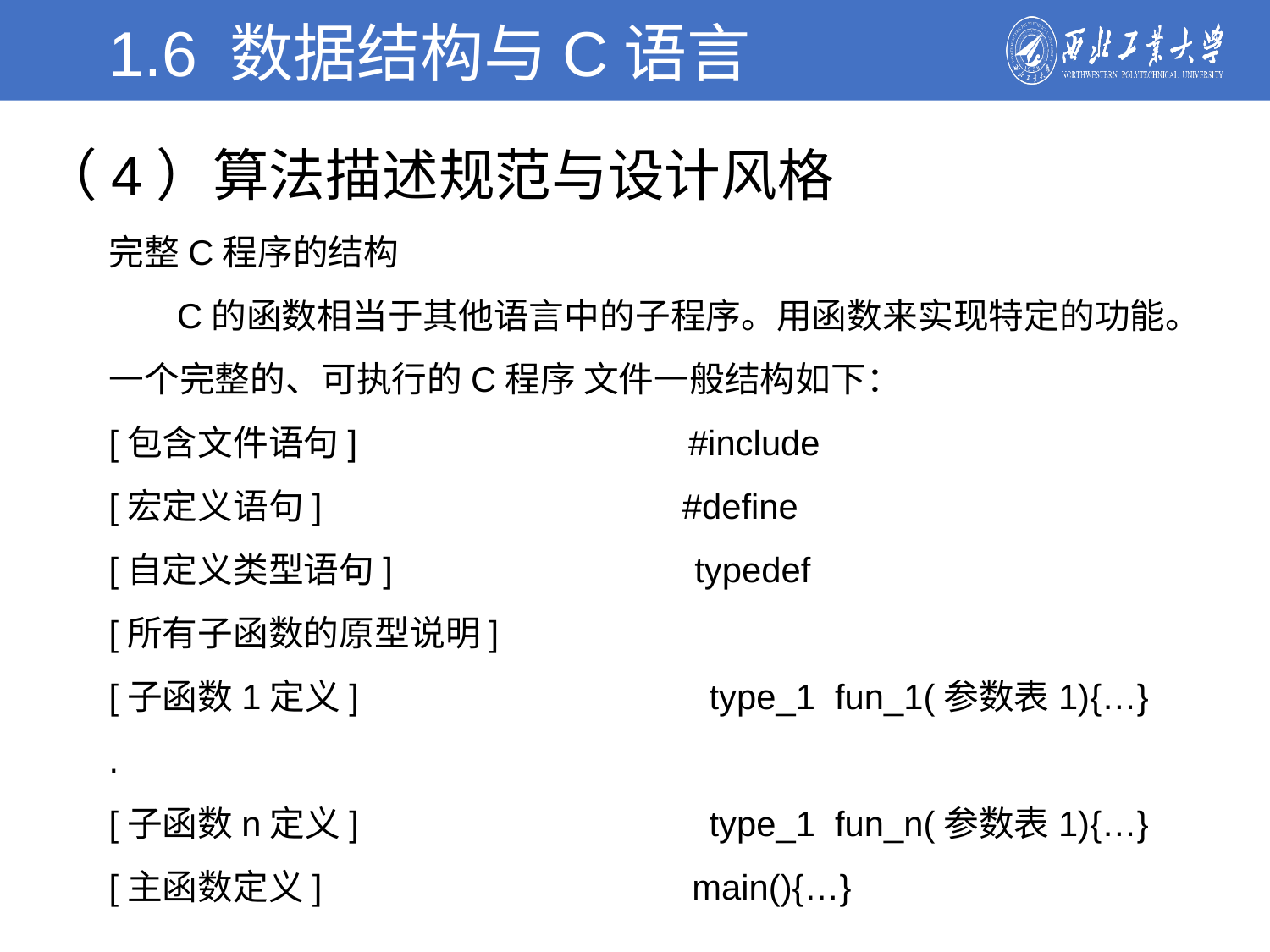

1.6 数据结构与C语言
（4）算法描述规范与设计风格
学校简介
完整C程序的结构
       C的函数相当于其他语言中的子程序。用函数来实现特定的功能。一个完整的、可执行的C程序 文件一般结构如下：
[包含文件语句]                                  #include
[宏定义语句]                                     #define
[自定义类型语句]                               typedef
[所有子函数的原型说明]
[子函数1定义]                                    type_1  fun_1(参数表1){…}
.
[子函数n定义]                                    type_1  fun_n(参数表1){…}
[主函数定义]                                      main(){…}
41